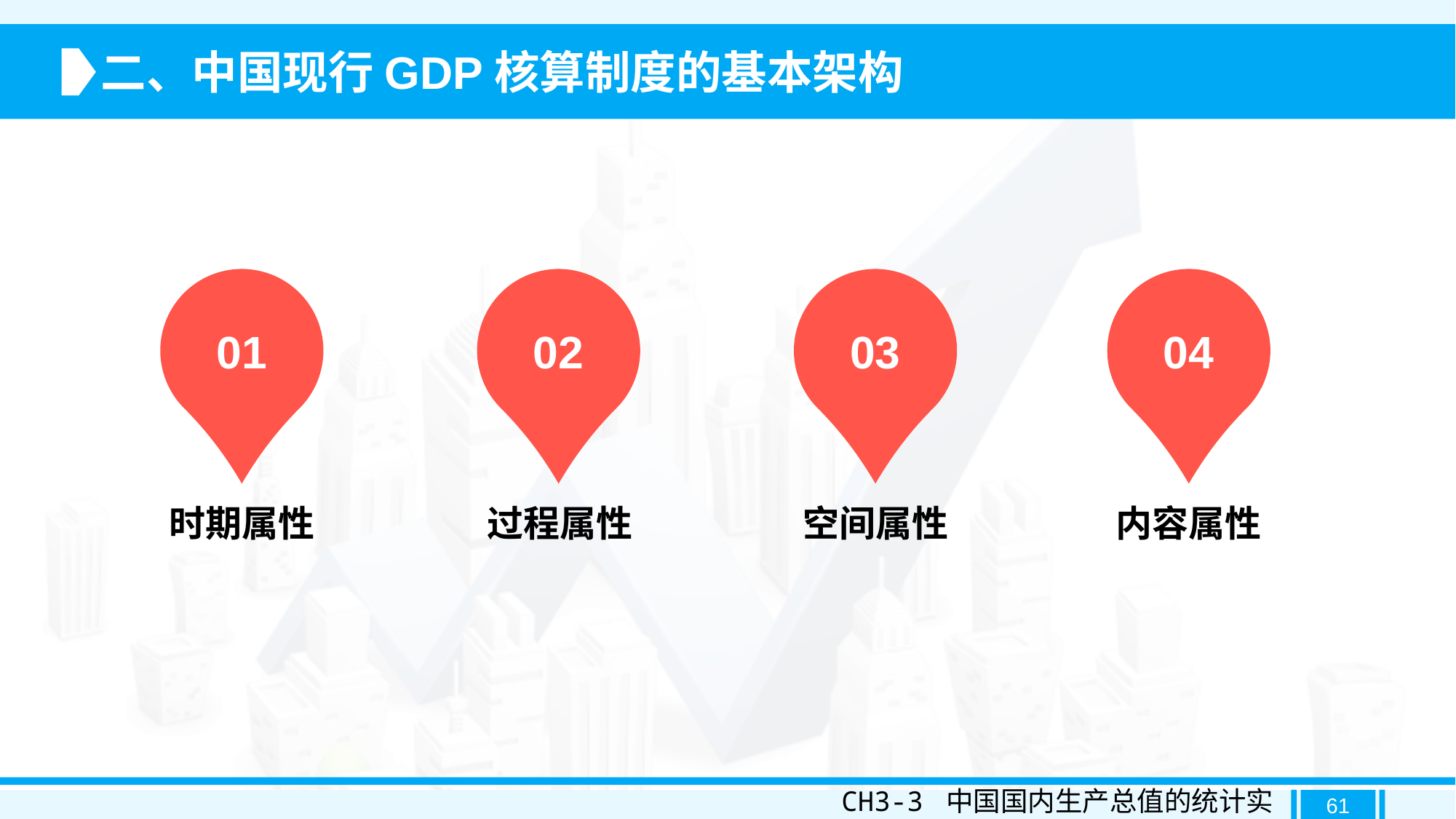

二、中国现行GDP核算制度的基本架构

01
时期属性

02
过程属性

03
空间属性

04
内容属性
CH3-3 中国国内生产总值的统计实践
61